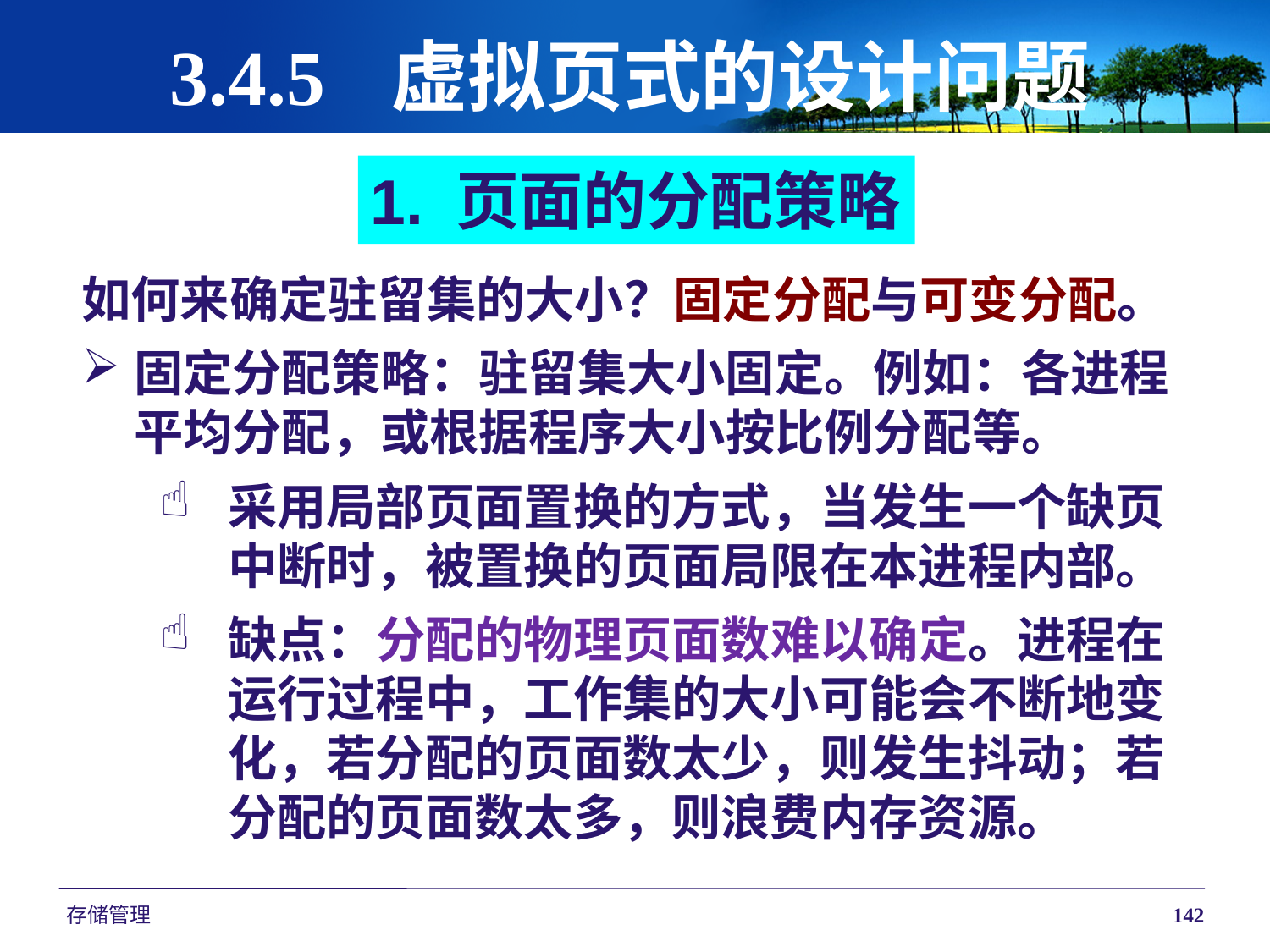

# 3.4.5 虚拟页式的设计问题
1. 页面的分配策略
如何来确定驻留集的大小？固定分配与可变分配。
固定分配策略：驻留集大小固定。例如：各进程平均分配，或根据程序大小按比例分配等。
采用局部页面置换的方式，当发生一个缺页中断时，被置换的页面局限在本进程内部。
缺点：分配的物理页面数难以确定。进程在运行过程中，工作集的大小可能会不断地变化，若分配的页面数太少，则发生抖动；若分配的页面数太多，则浪费内存资源。
存储管理
142